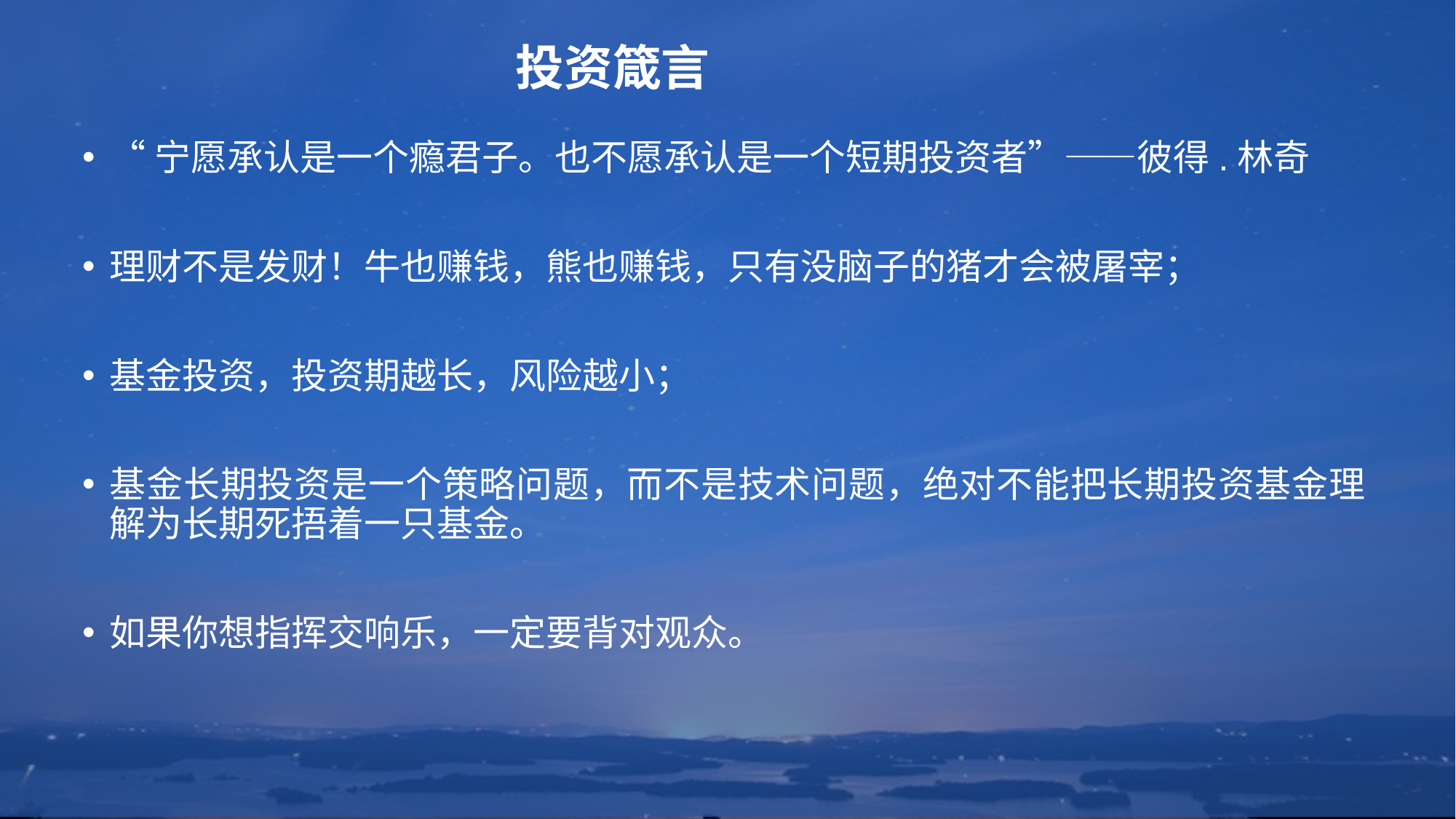

# 投资箴言
“宁愿承认是一个瘾君子。也不愿承认是一个短期投资者”——彼得.林奇

理财不是发财！牛也赚钱，熊也赚钱，只有没脑子的猪才会被屠宰；

基金投资，投资期越长，风险越小；

基金长期投资是一个策略问题，而不是技术问题，绝对不能把长期投资基金理解为长期死捂着一只基金。

如果你想指挥交响乐，一定要背对观众。